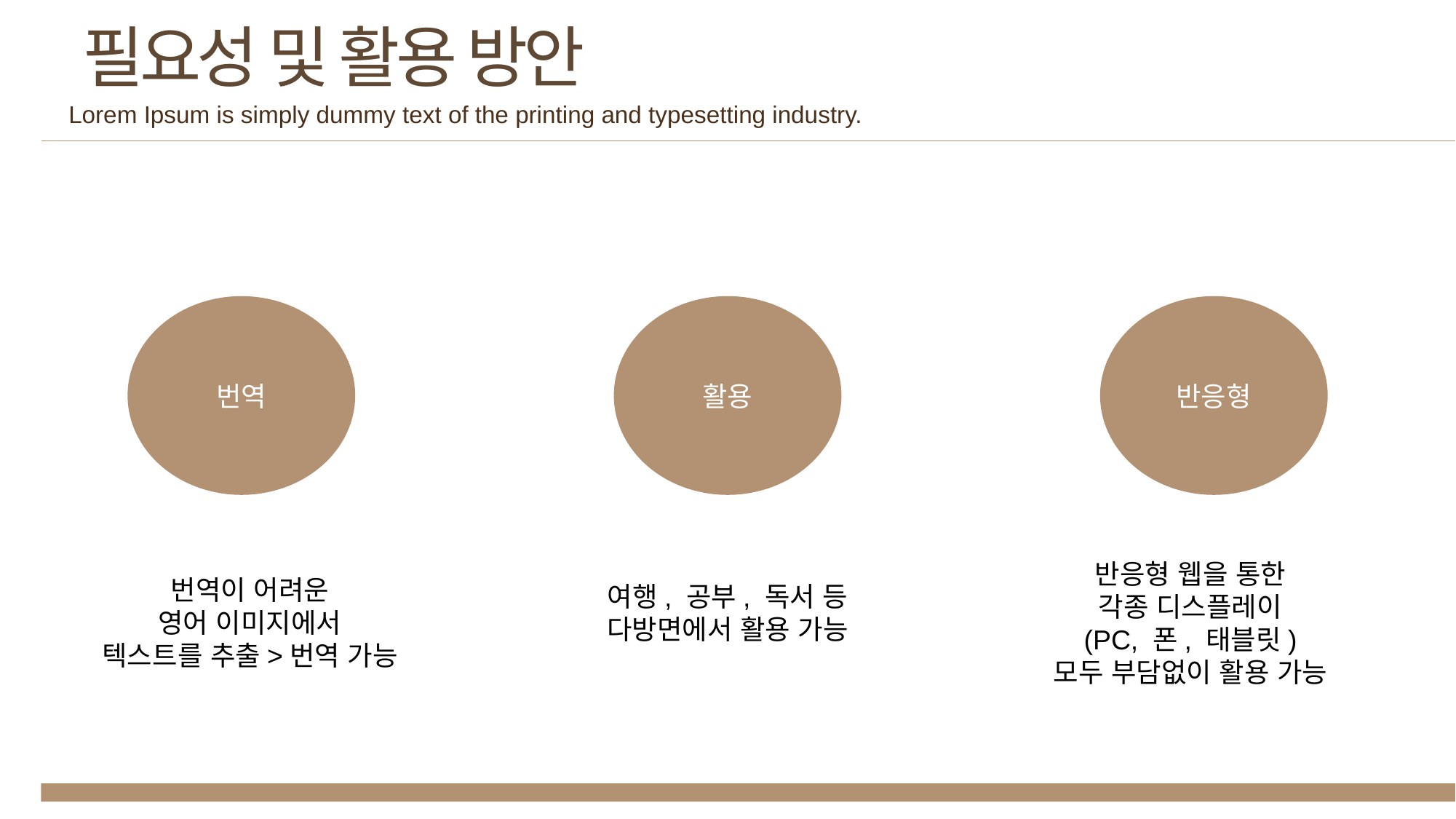

필요성 및 활용 방안
Lorem Ipsum is simply dummy text of the printing and typesetting industry.
번역
활용
반응형
반응형 웹을 통한
각종 디스플레이
(PC, 폰, 태블릿)
모두 부담없이 활용 가능
번역이 어려운
영어 이미지에서
텍스트를 추출>번역 가능
여행, 공부, 독서 등
다방면에서 활용 가능